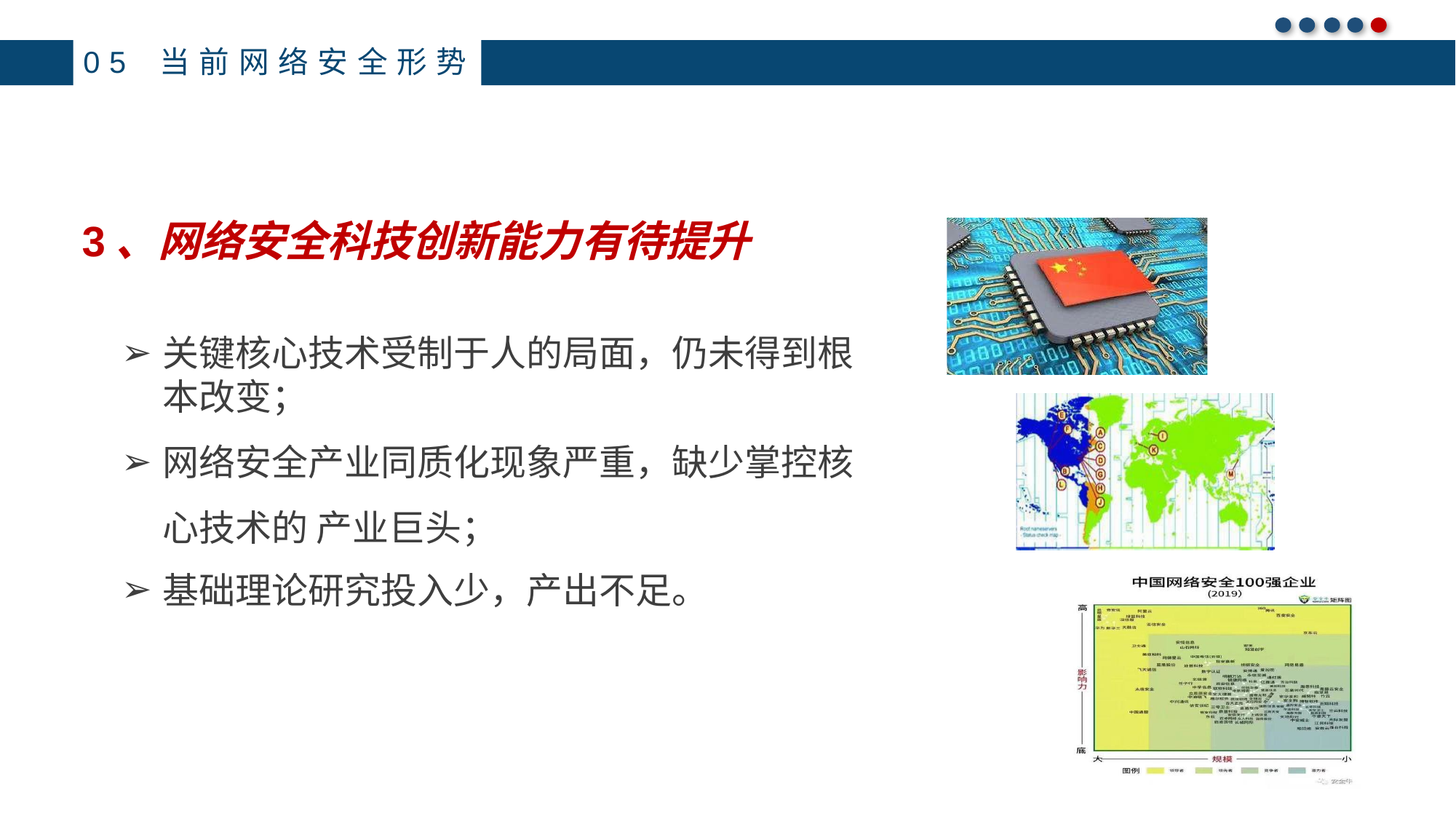

05 当前网络安全形势

#
3、网络安全科技创新能力有待提升

关键核心技术受制于人的局面，仍未得到根本改变；
网络安全产业同质化现象严重，缺少掌控核心技术的 产业巨头；
基础理论研究投入少，产出不足。

58